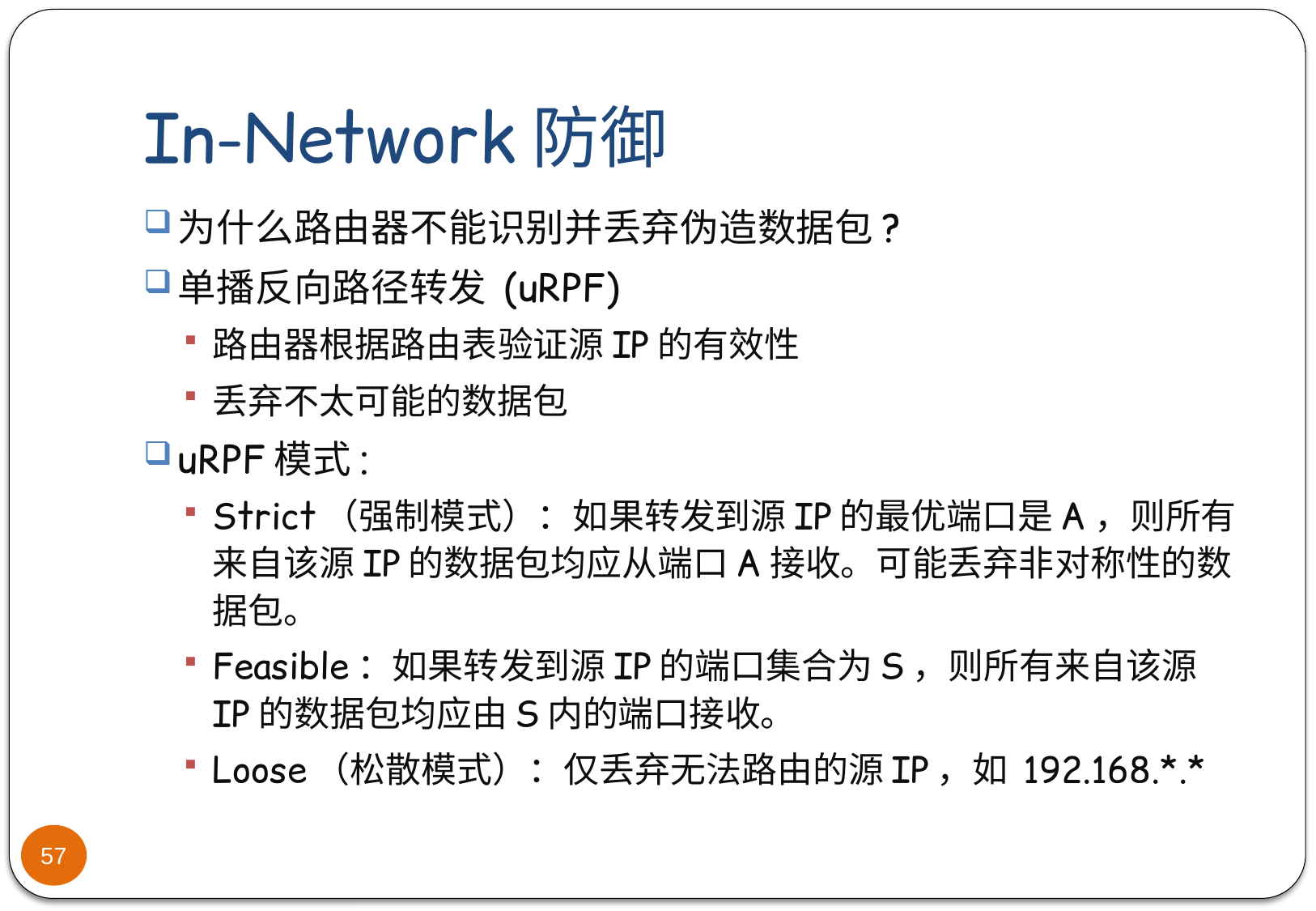

# In-Network防御
为什么路由器不能识别并丢弃伪造数据包?
单播反向路径转发 (uRPF)
路由器根据路由表验证源IP的有效性
丢弃不太可能的数据包
uRPF模式:
Strict（强制模式）：如果转发到源IP的最优端口是A，则所有来自该源IP的数据包均应从端口A接收。可能丢弃非对称性的数据包。
Feasible：如果转发到源IP的端口集合为S，则所有来自该源IP的数据包均应由S内的端口接收。
Loose（松散模式）：仅丢弃无法路由的源IP，如 192.168.*.*
57